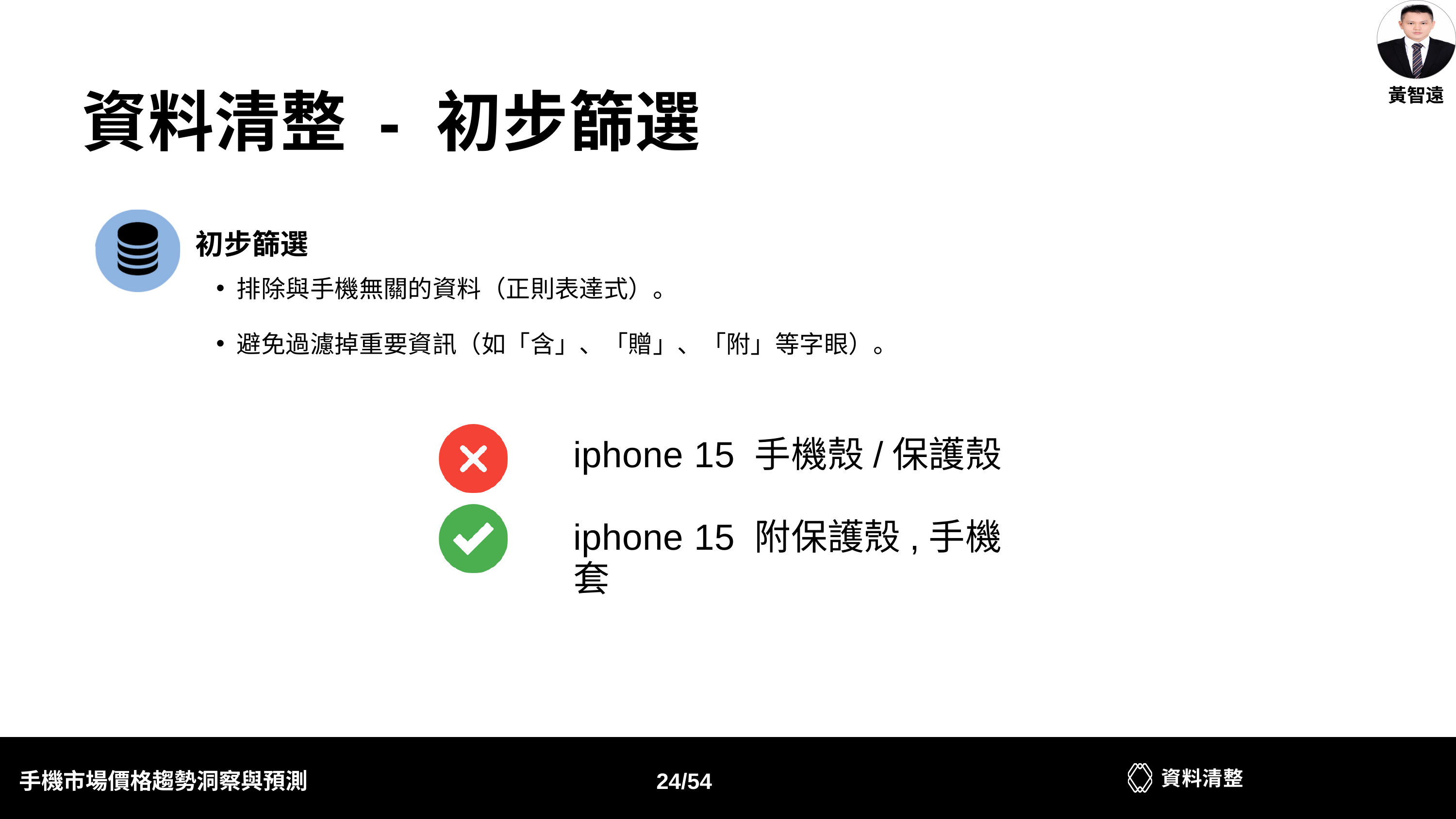

黃智遠
資料清整 - 初步篩選

初步篩選
排除與手機無關的資料（正則表達式）。

避免過濾掉重要資訊（如「含」、「贈」、「附」等字眼）。

iphone 15 手機殼/保護殼

iphone 15 附保護殼,手機套

資料清整